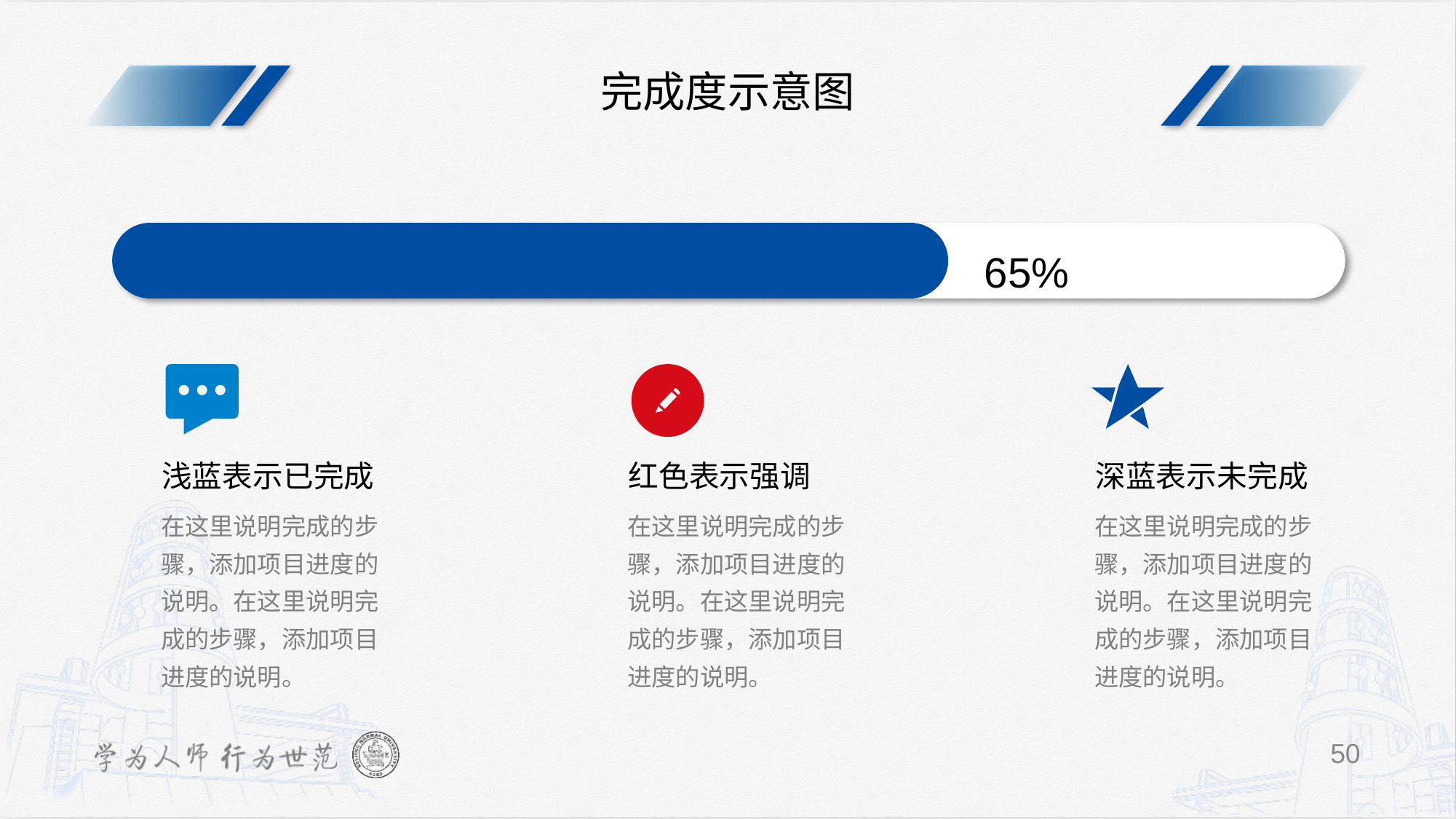

TIP
可以按住shift平行拖动进度条设置完成进度，再修改比例数字

完成度示意图
65%

红色表示强调
在这里说明完成的步骤，添加项目进度的说明。在这里说明完成的步骤，添加项目进度的说明。
深蓝表示未完成
在这里说明完成的步骤，添加项目进度的说明。在这里说明完成的步骤，添加项目进度的说明。
浅蓝表示已完成
在这里说明完成的步骤，添加项目进度的说明。在这里说明完成的步骤，添加项目进度的说明。